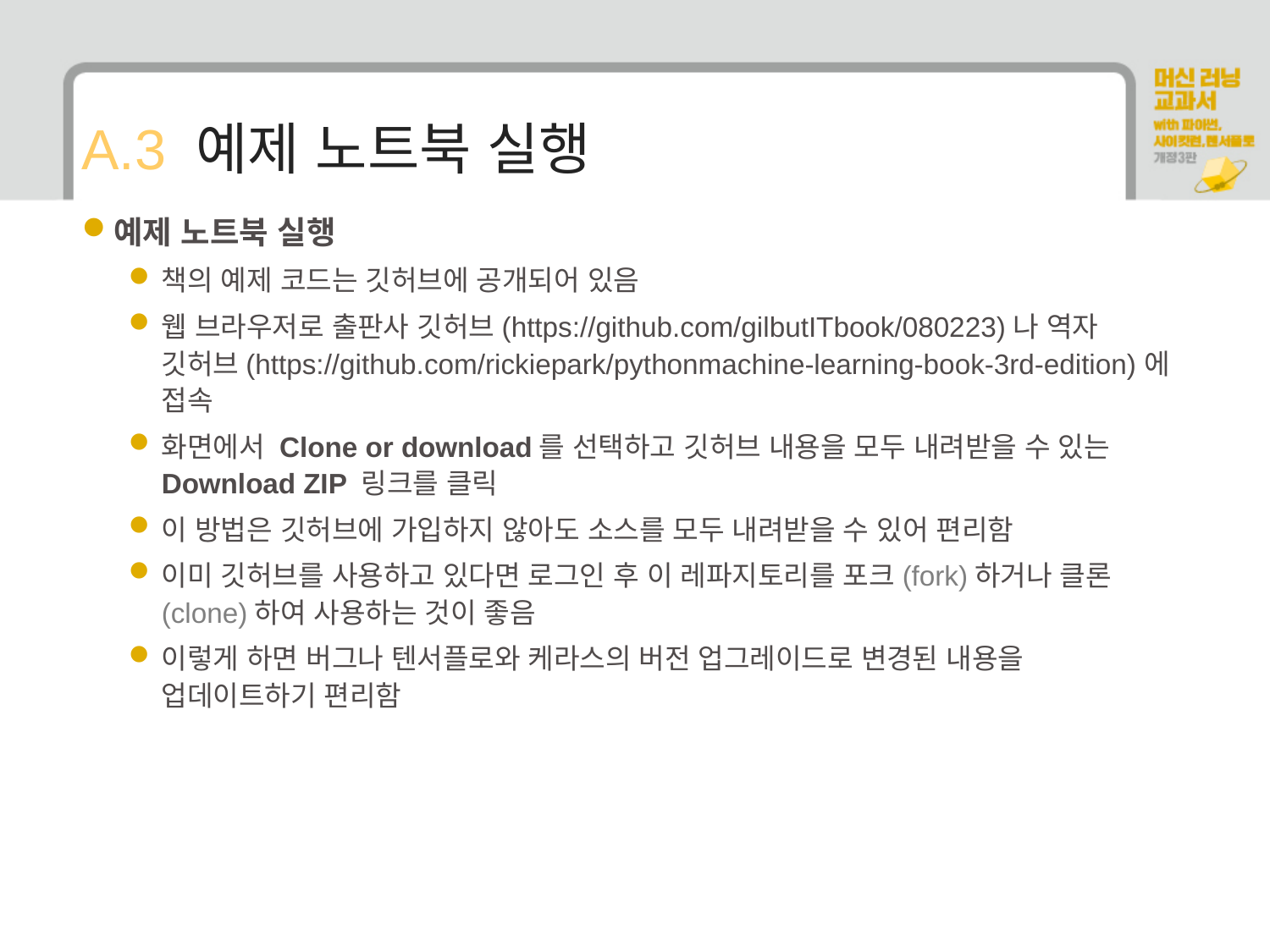

# A.3 예제 노트북 실행
예제 노트북 실행
책의 예제 코드는 깃허브에 공개되어 있음
웹 브라우저로 출판사 깃허브(https://github.com/gilbutITbook/080223)나 역자 깃허브(https://github.com/rickiepark/pythonmachine-learning-book-3rd-edition)에 접속
화면에서 Clone or download를 선택하고 깃허브 내용을 모두 내려받을 수 있는 Download ZIP 링크를 클릭
이 방법은 깃허브에 가입하지 않아도 소스를 모두 내려받을 수 있어 편리함
이미 깃허브를 사용하고 있다면 로그인 후 이 레파지토리를 포크(fork)하거나 클론(clone)하여 사용하는 것이 좋음
이렇게 하면 버그나 텐서플로와 케라스의 버전 업그레이드로 변경된 내용을 업데이트하기 편리함